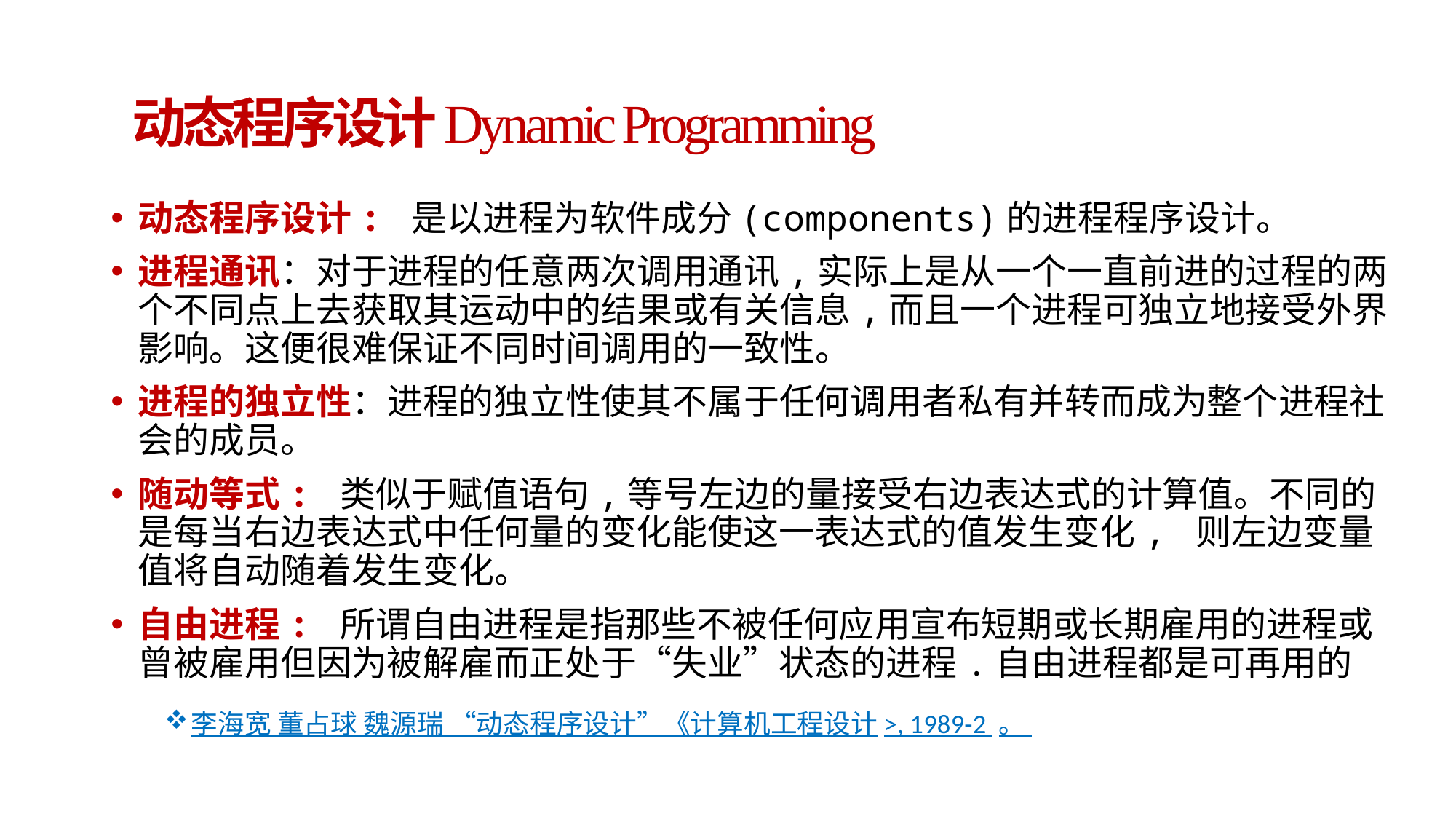

# 动态程序设计Dynamic Programming
动态程序设计: 是以进程为软件成分(components)的进程程序设计。
进程通讯：对于进程的任意两次调用通讯,实际上是从一个一直前进的过程的两个不同点上去获取其运动中的结果或有关信息,而且一个进程可独立地接受外界影响。这便很难保证不同时间调用的一致性。
进程的独立性：进程的独立性使其不属于任何调用者私有并转而成为整个进程社会的成员。
随动等式: 类似于赋值语句,等号左边的量接受右边表达式的计算值。不同的是每当右边表达式中任何量的变化能使这一表达式的值发生变化, 则左边变量值将自动随着发生变化。
自由进程: 所谓自由进程是指那些不被任何应用宣布短期或长期雇用的进程或曾被雇用但因为被解雇而正处于“失业”状态的进程.自由进程都是可再用的
李海宽 董占球 魏源瑞 “动态程序设计”《计算机工程设计>, 1989-2 。